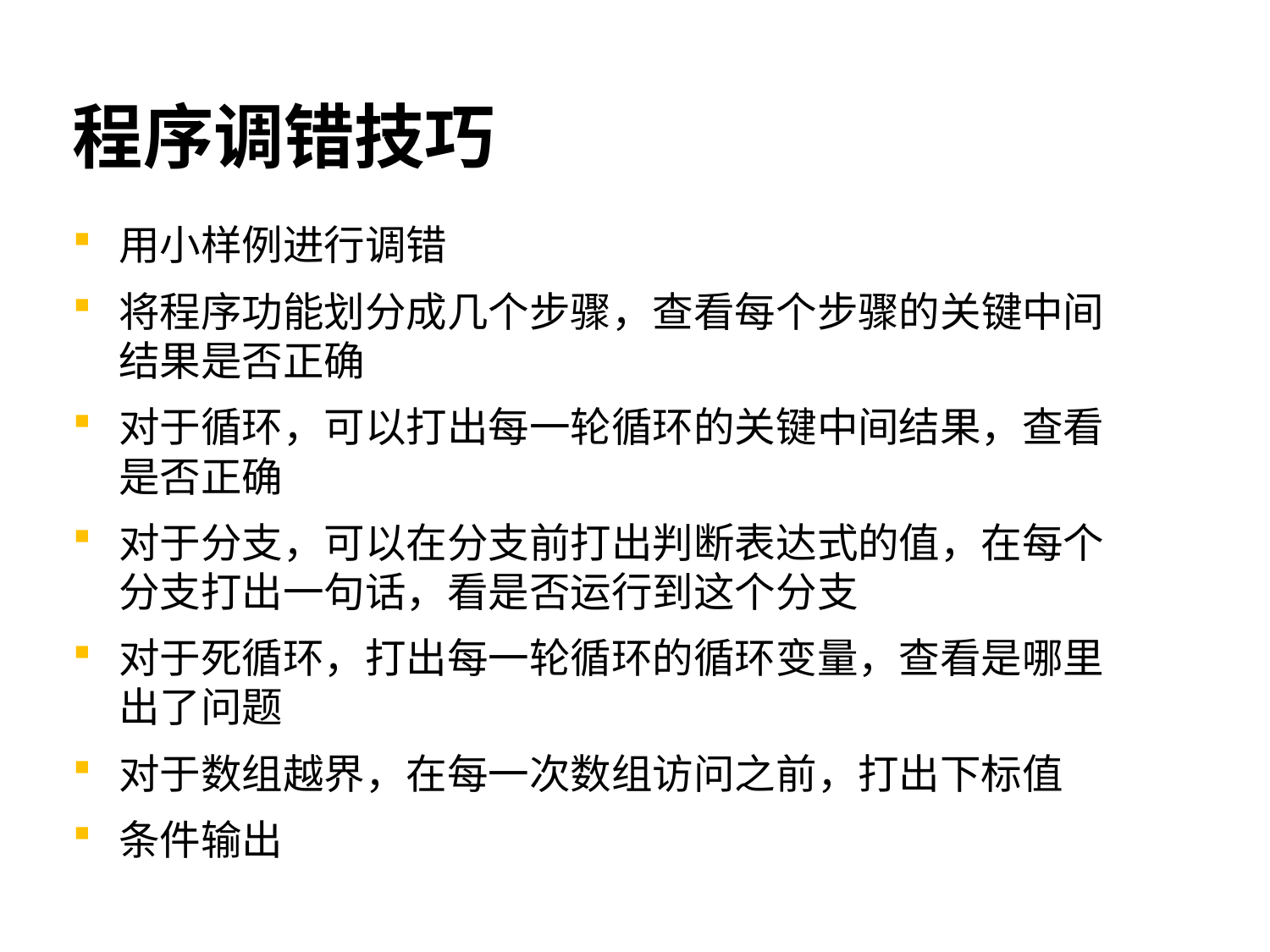

# 程序调错技巧
用小样例进行调错
将程序功能划分成几个步骤，查看每个步骤的关键中间结果是否正确
对于循环，可以打出每一轮循环的关键中间结果，查看是否正确
对于分支，可以在分支前打出判断表达式的值，在每个分支打出一句话，看是否运行到这个分支
对于死循环，打出每一轮循环的循环变量，查看是哪里出了问题
对于数组越界，在每一次数组访问之前，打出下标值
条件输出